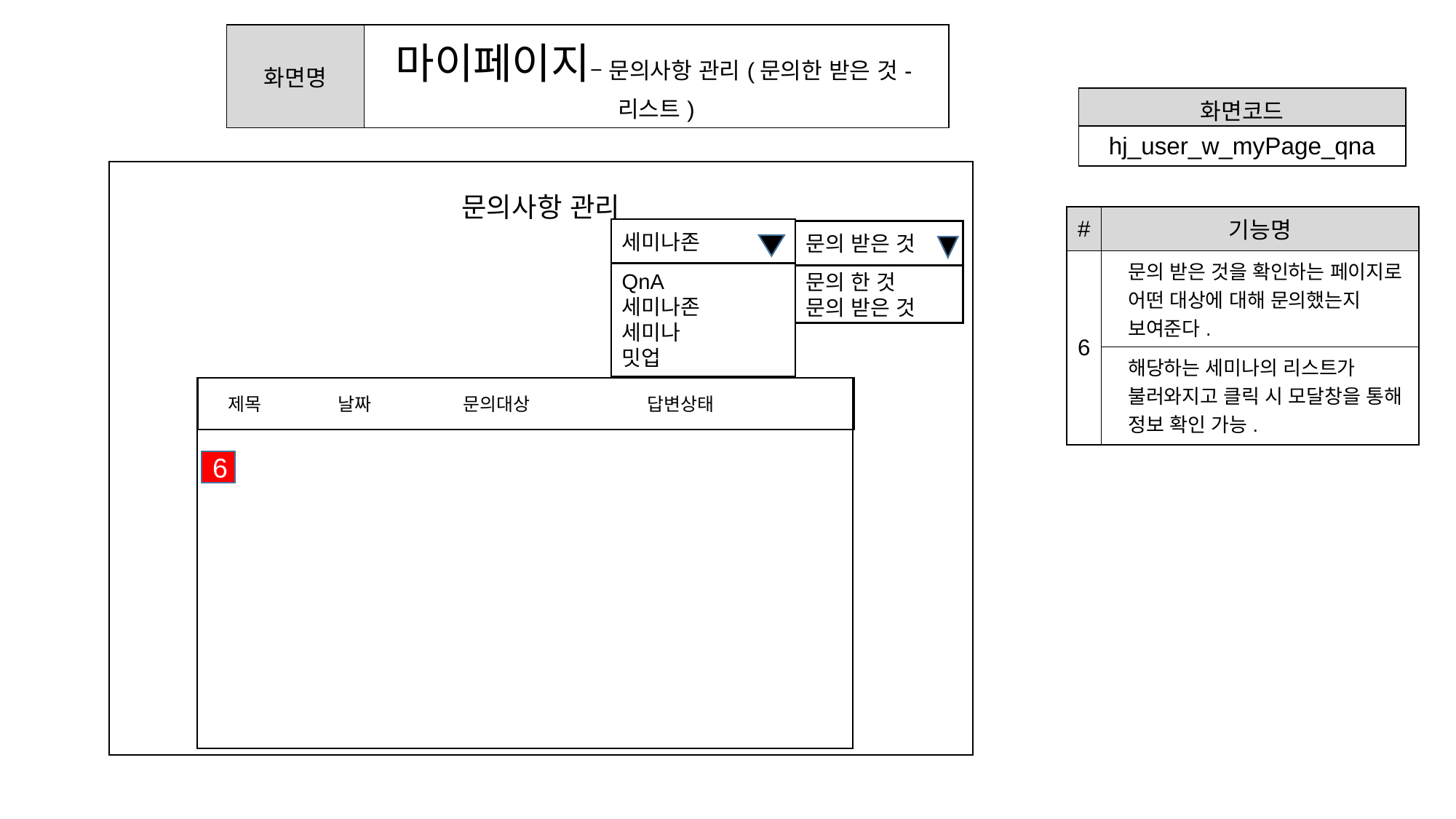

| 화면명 | 마이페이지– 문의사항 관리(문의한 받은 것-리스트) |
| --- | --- |
| 화면코드 |
| --- |
| hj\_user\_w\_myPage\_qna |

문의사항 관리
| # | 기능명 |
| --- | --- |
| 6 | 문의 받은 것을 확인하는 페이지로 어떤 대상에 대해 문의했는지 보여준다. |
|  | 해당하는 세미나의 리스트가 불러와지고 클릭 시 모달창을 통해 정보 확인 가능. |
세미나존

문의 받은 것

QnA
세미나존
세미나
밋업
문의 한 것
문의 받은 것

   제목               날짜                  문의대상                       답변상태
6